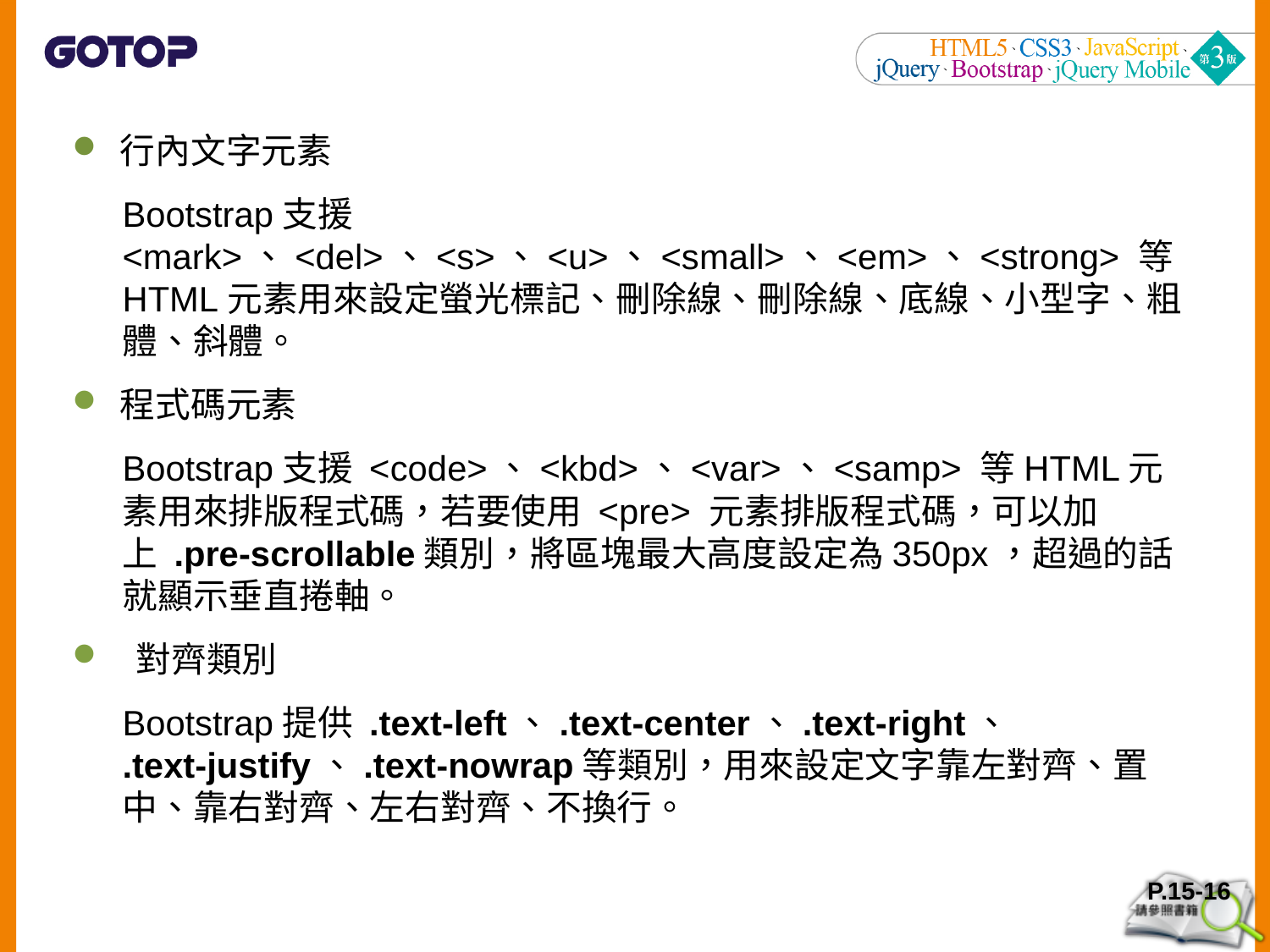

行內文字元素
Bootstrap支援 <mark>、<del>、<s>、<u>、<small>、<em>、<strong> 等HTML元素用來設定螢光標記、刪除線、刪除線、底線、小型字、粗體、斜體。
程式碼元素
Bootstrap支援 <code>、<kbd>、<var>、<samp> 等HTML元素用來排版程式碼，若要使用 <pre> 元素排版程式碼，可以加上 .pre-scrollable類別，將區塊最大高度設定為350px，超過的話就顯示垂直捲軸。
對齊類別
Bootstrap提供 .text-left、.text-center、.text-right、
.text-justify、.text-nowrap等類別，用來設定文字靠左對齊、置中、靠右對齊、左右對齊、不換行。
P.15-16